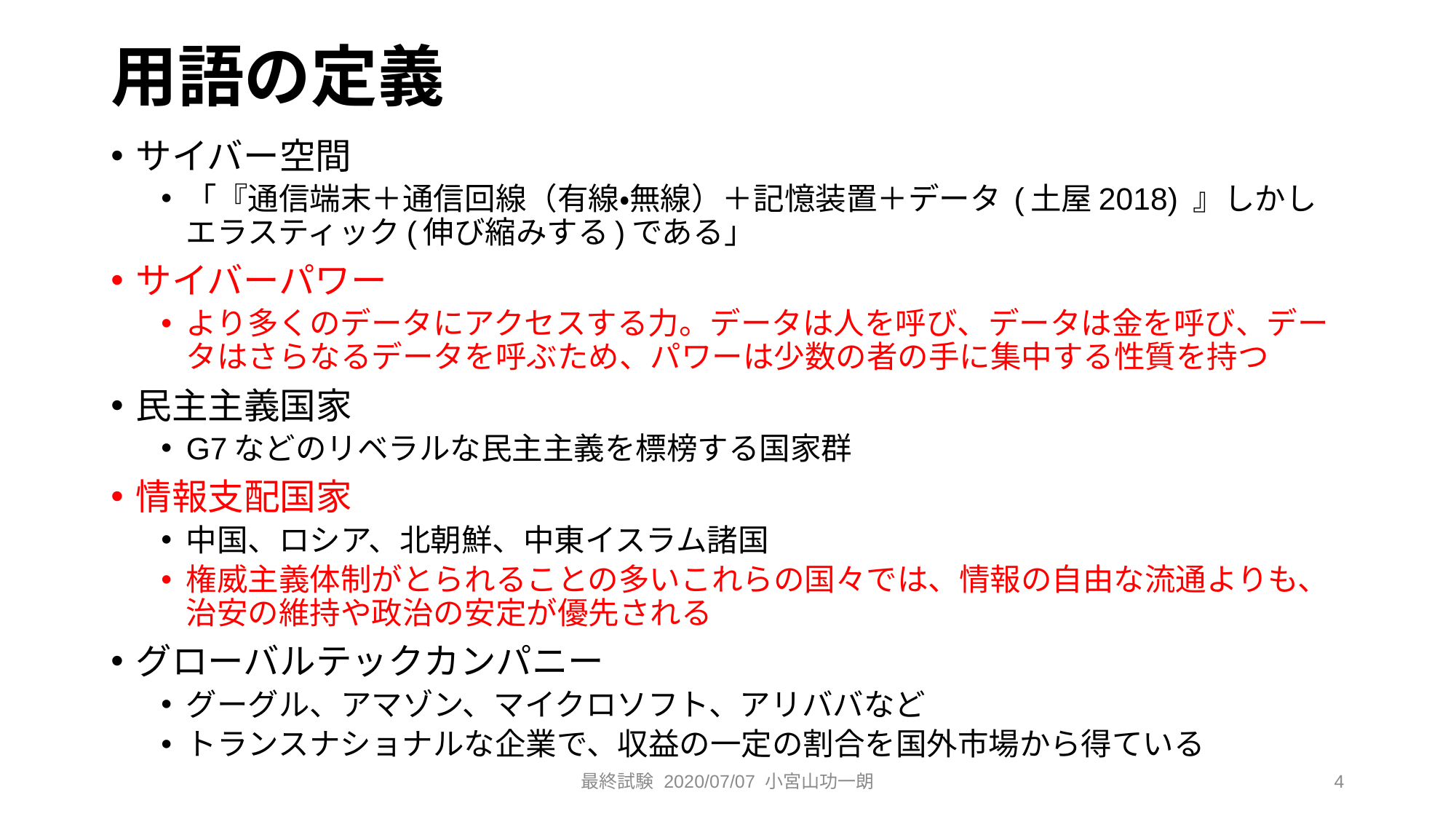

# 用語の定義
サイバー空間
「『通信端末＋通信回線（有線・無線）＋記憶装置＋データ (土屋2018) 』しかしエラスティック(伸び縮みする)である」
サイバーパワー
より多くのデータにアクセスする力。データは人を呼び、データは金を呼び、データはさらなるデータを呼ぶため、パワーは少数の者の手に集中する性質を持つ
民主主義国家
G7などのリベラルな民主主義を標榜する国家群
情報支配国家
中国、ロシア、北朝鮮、中東イスラム諸国
権威主義体制がとられることの多いこれらの国々では、情報の自由な流通よりも、治安の維持や政治の安定が優先される
グローバルテックカンパニー
グーグル、アマゾン、マイクロソフト、アリババなど
トランスナショナルな企業で、収益の一定の割合を国外市場から得ている
最終試験 2020/07/07 小宮山功一朗
4